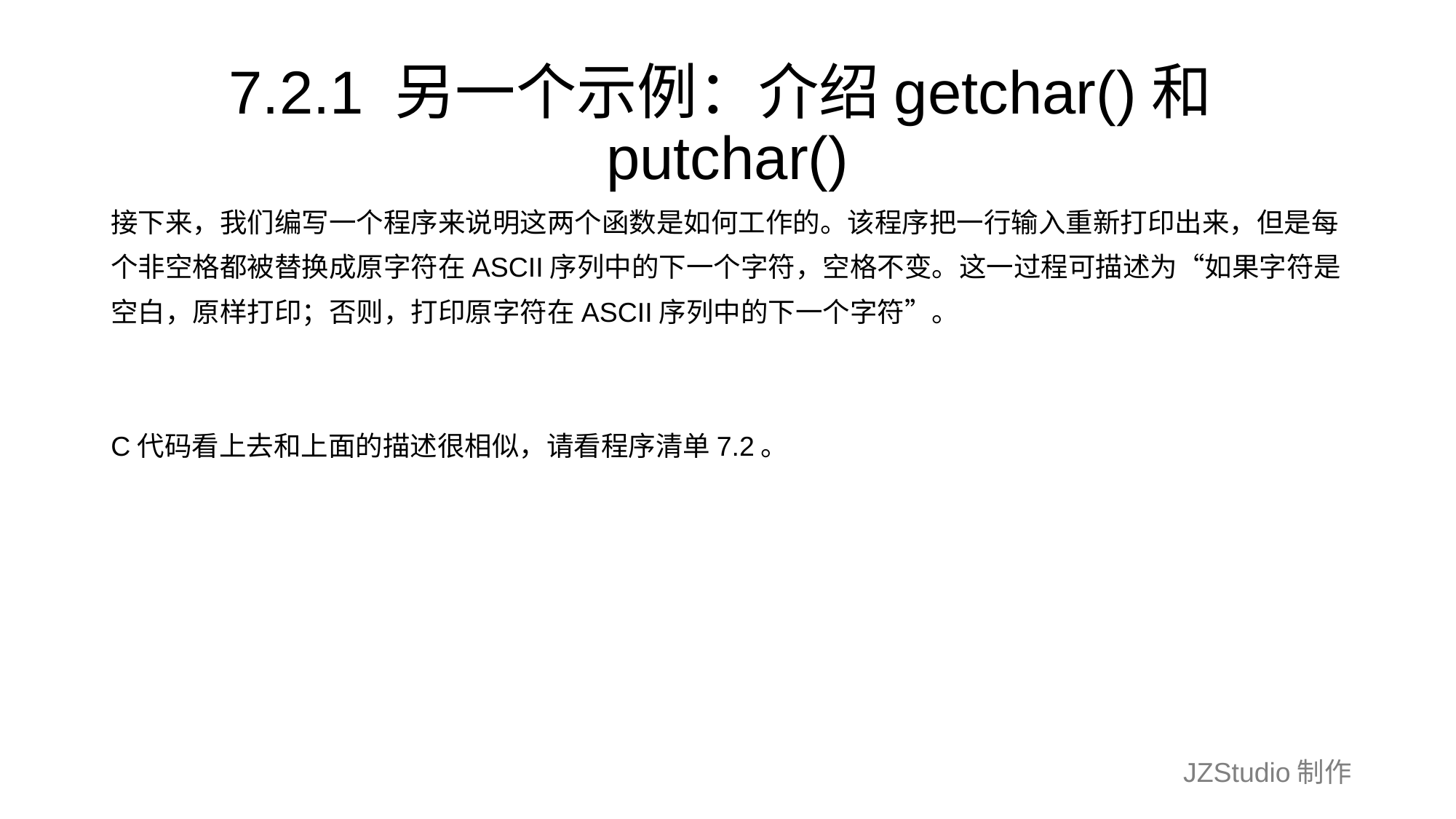

# 7.2.1 另一个示例：介绍getchar()和putchar()
接下来，我们编写一个程序来说明这两个函数是如何工作的。该程序把一行输入重新打印出来，但是每
个非空格都被替换成原字符在ASCII序列中的下一个字符，空格不变。这一过程可描述为“如果字符是
空白，原样打印；否则，打印原字符在ASCII序列中的下一个字符”。

C代码看上去和上面的描述很相似，请看程序清单7.2。